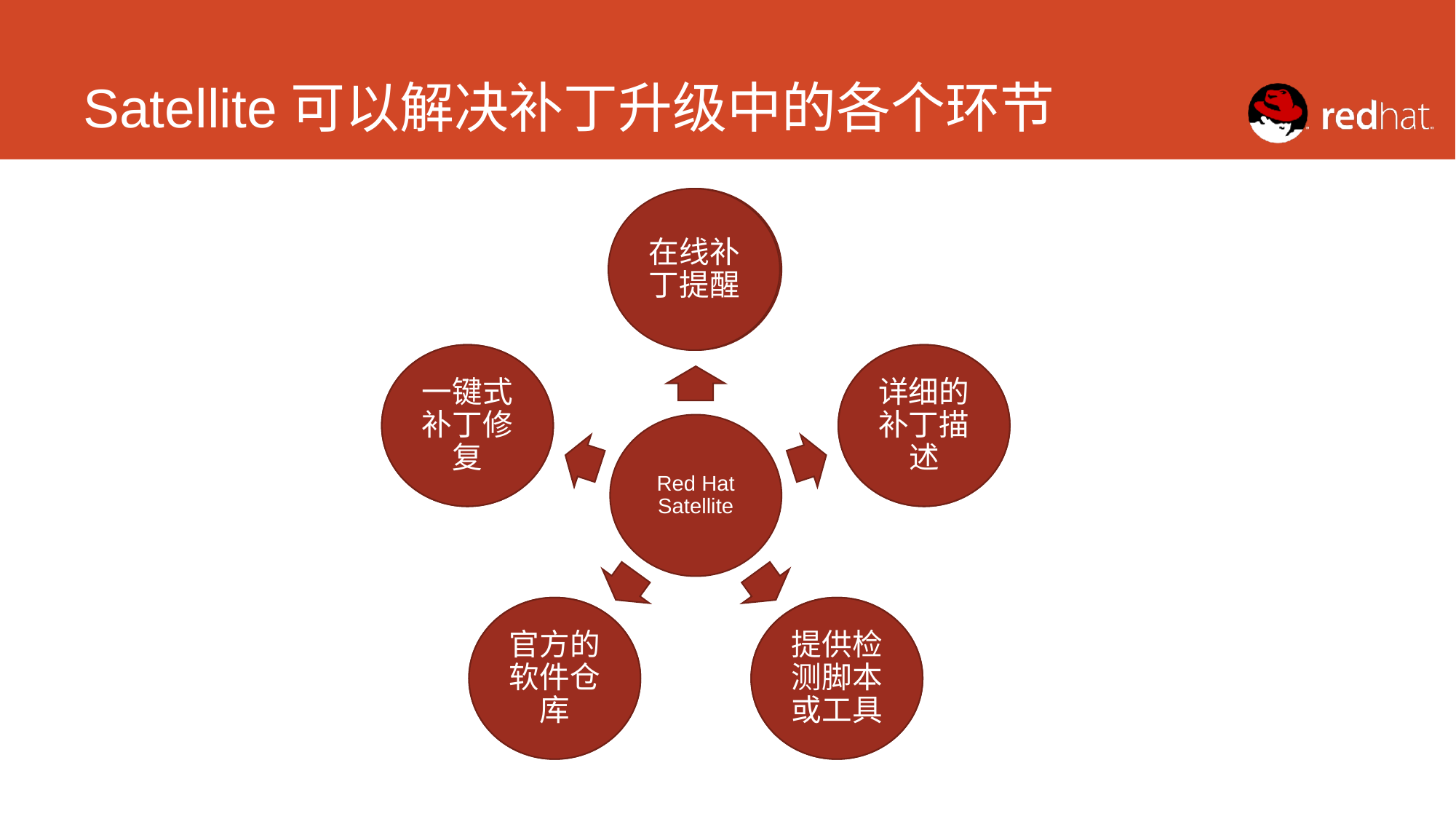

# Satellite可以解决补丁升级中的各个环节
在线补丁提醒
如何接受漏洞预警？
如何安装修复补丁？
一键式补丁修复
如何评估漏洞影响范围？
详细的补丁描述

Red Hat Satellite

如何获取漏洞补丁？
官方的软件仓库
如何进行漏洞检测？
提供检测脚本或工具
20